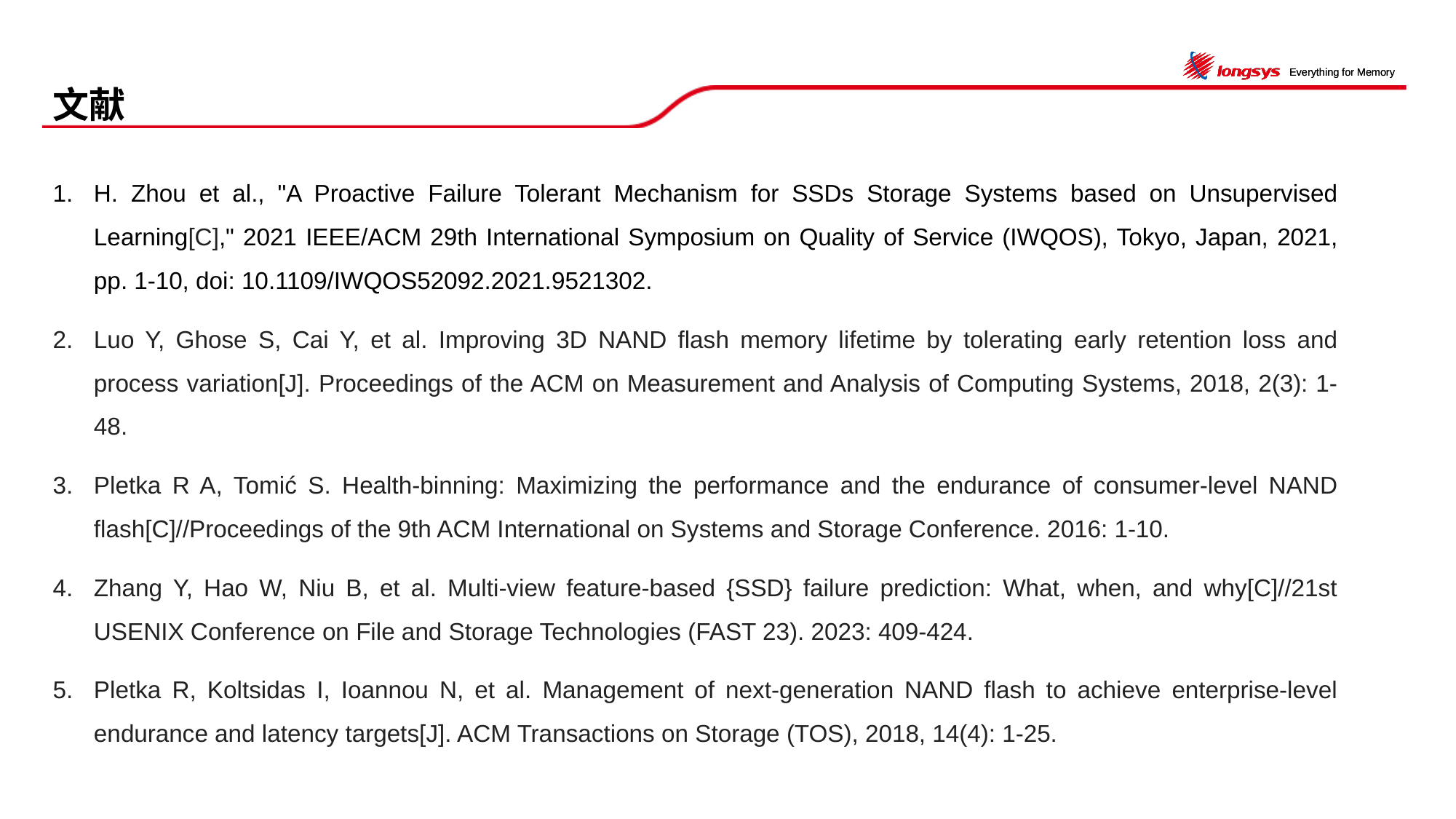

# 文献
H. Zhou et al., "A Proactive Failure Tolerant Mechanism for SSDs Storage Systems based on Unsupervised Learning[C]," 2021 IEEE/ACM 29th International Symposium on Quality of Service (IWQOS), Tokyo, Japan, 2021, pp. 1-10, doi: 10.1109/IWQOS52092.2021.9521302.
Luo Y, Ghose S, Cai Y, et al. Improving 3D NAND flash memory lifetime by tolerating early retention loss and process variation[J]. Proceedings of the ACM on Measurement and Analysis of Computing Systems, 2018, 2(3): 1-48.
Pletka R A, Tomić S. Health-binning: Maximizing the performance and the endurance of consumer-level NAND flash[C]//Proceedings of the 9th ACM International on Systems and Storage Conference. 2016: 1-10.
Zhang Y, Hao W, Niu B, et al. Multi-view feature-based {SSD} failure prediction: What, when, and why[C]//21st USENIX Conference on File and Storage Technologies (FAST 23). 2023: 409-424.
Pletka R, Koltsidas I, Ioannou N, et al. Management of next-generation NAND flash to achieve enterprise-level endurance and latency targets[J]. ACM Transactions on Storage (TOS), 2018, 14(4): 1-25.